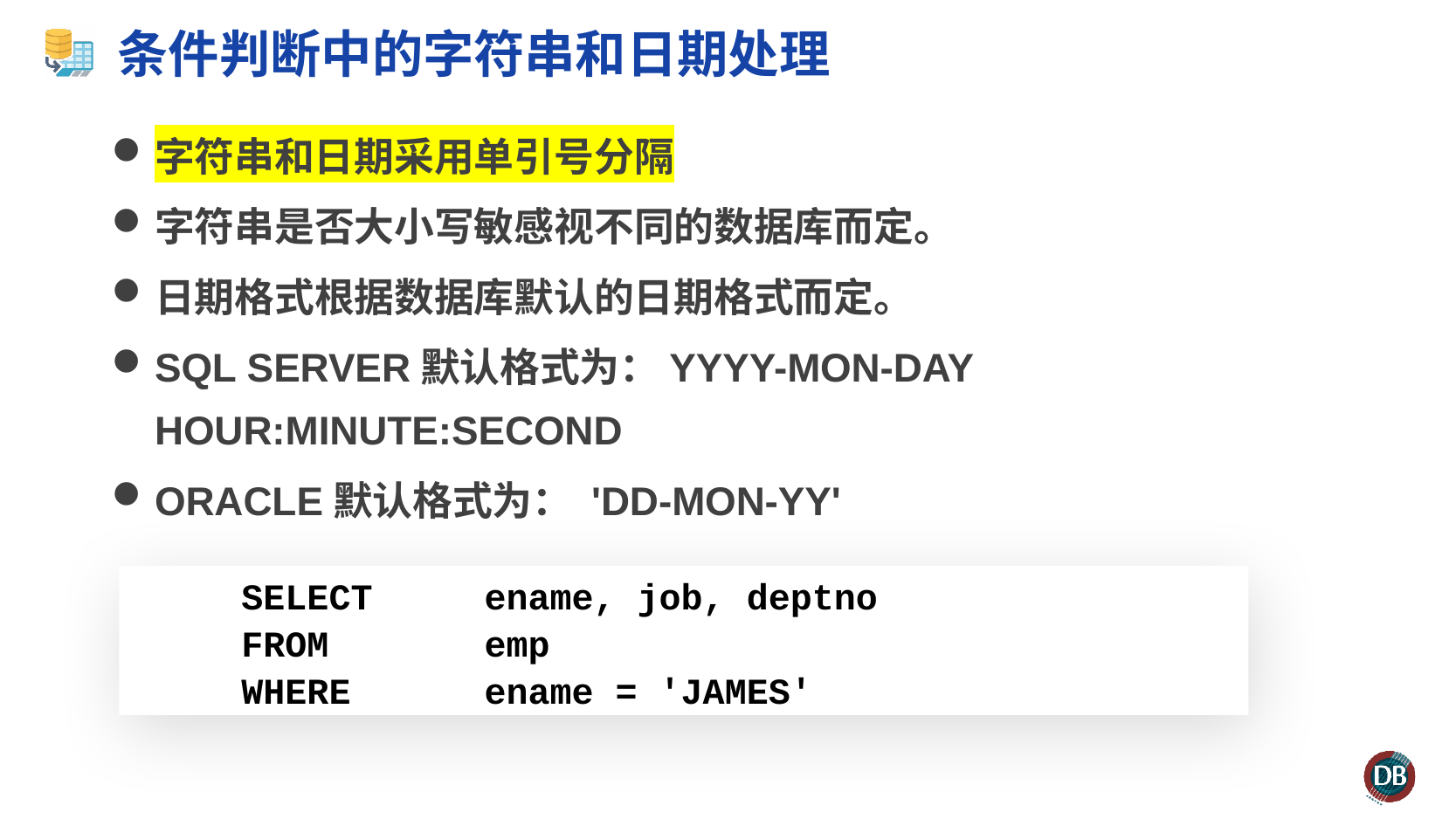

# 条件判断中的字符串和日期处理
字符串和日期采用单引号分隔
字符串是否大小写敏感视不同的数据库而定。
日期格式根据数据库默认的日期格式而定。
SQL SERVER默认格式为：YYYY-MON-DAY HOUR:MINUTE:SECOND
ORACLE默认格式为： 'DD-MON-YY'
     SELECT	ename, job, deptno
     FROM 	emp
     WHERE	ename = 'JAMES'